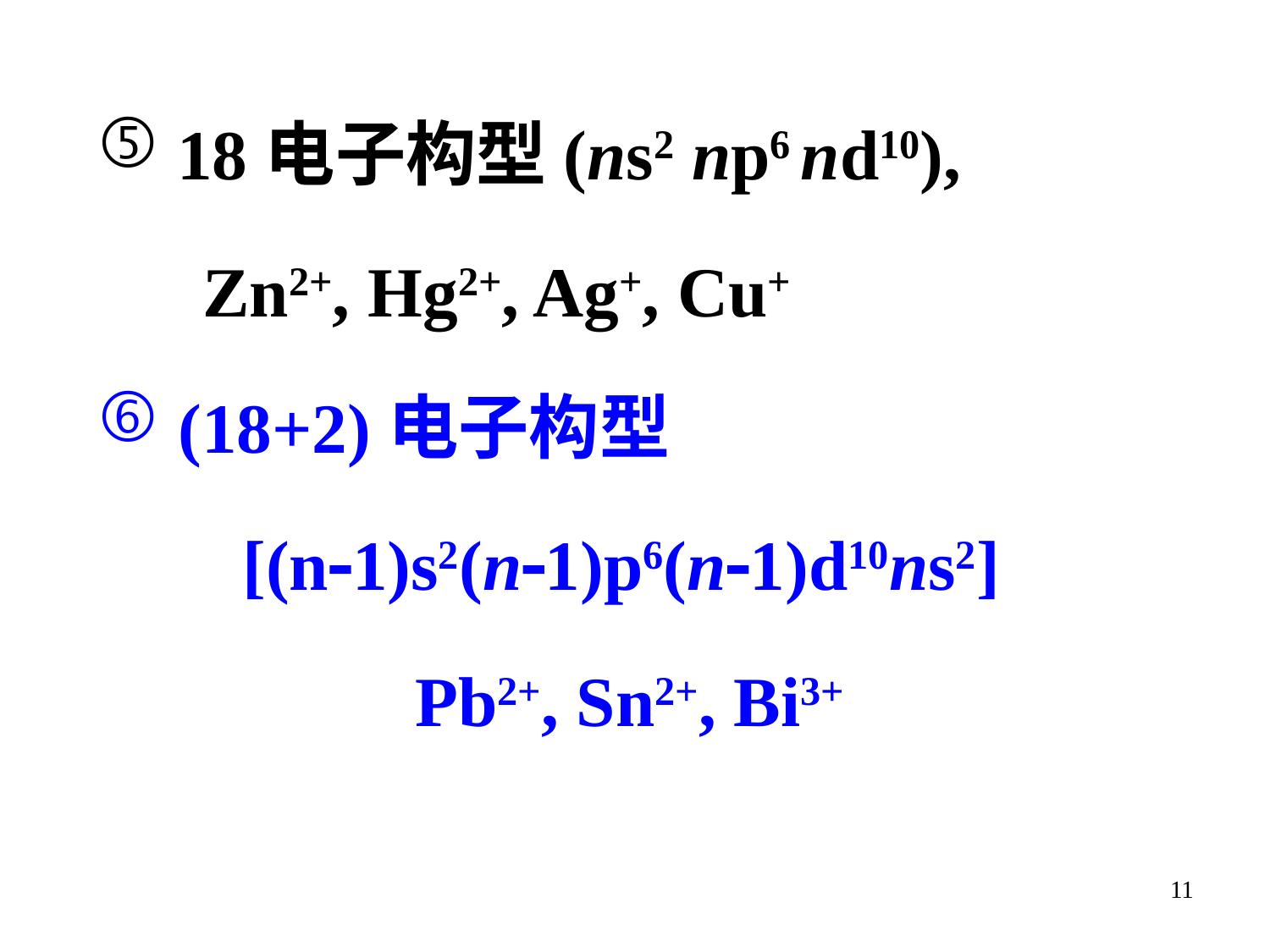

18电子构型(ns2 np6 nd10),
      Zn2+, Hg2+, Ag+, Cu+
 (18+2)电子构型
[(n−1)s2(n−1)p6(n−1)d10ns2]
Pb2+, Sn2+, Bi3+
11